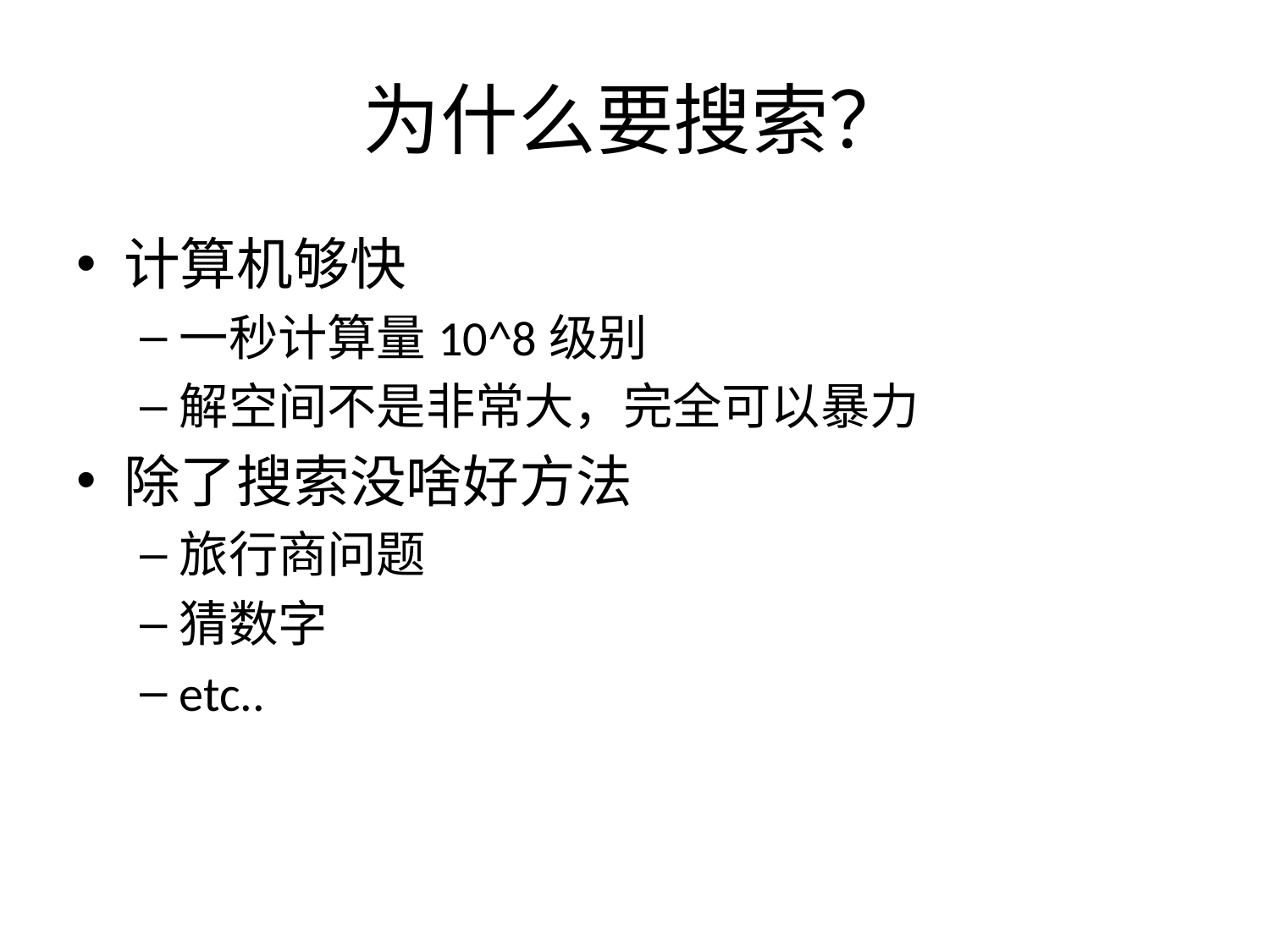

# 为什么要搜索？
计算机够快
一秒计算量10^8级别
解空间不是非常大，完全可以暴力
除了搜索没啥好方法
旅行商问题
猜数字
etc..